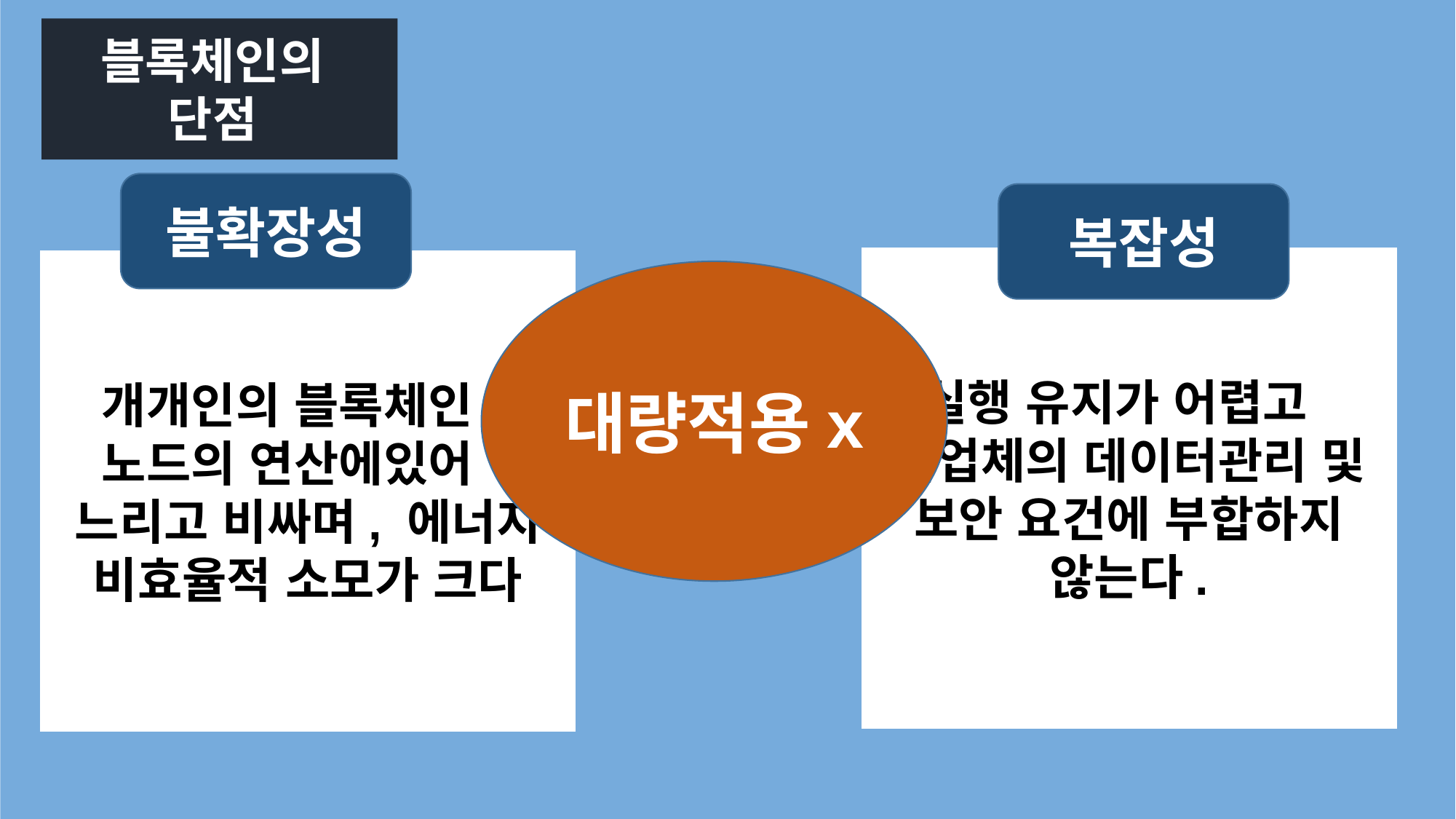

블록체인의
단점
불확장성
복잡성
실행 유지가 어렵고   기업체의 데이터관리 및 보안 요건에 부합하지 않는다.
개개인의 블록체인    노드의 연산에있어    느리고 비싸며, 에너지 비효율적 소모가 크다
대량적용x